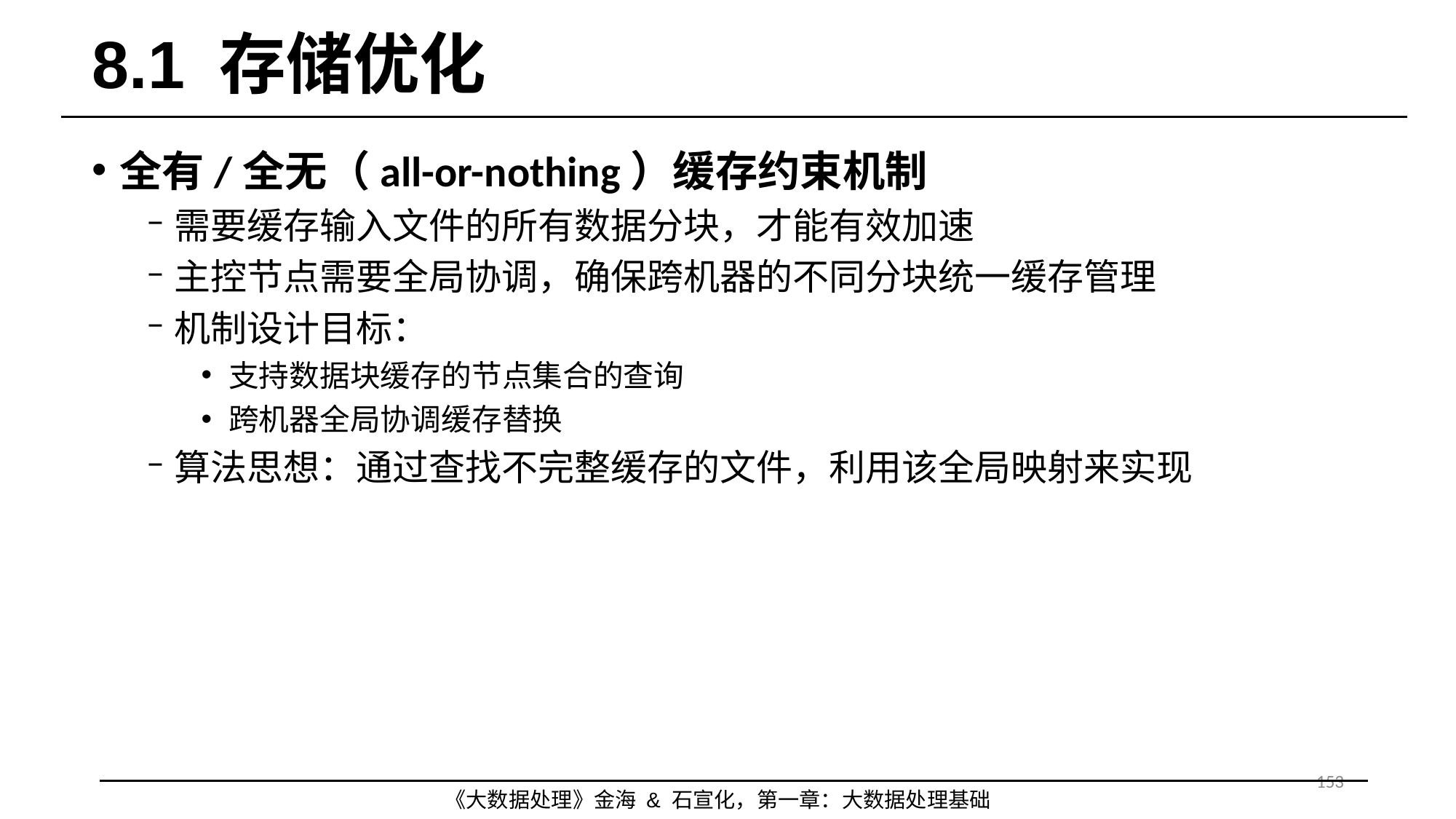

# 8.1 存储优化
全有/全无（all-or-nothing）缓存约束机制
需要缓存输入文件的所有数据分块，才能有效加速
主控节点需要全局协调，确保跨机器的不同分块统一缓存管理
机制设计目标：
支持数据块缓存的节点集合的查询
跨机器全局协调缓存替换
算法思想：通过查找不完整缓存的文件，利用该全局映射来实现
153